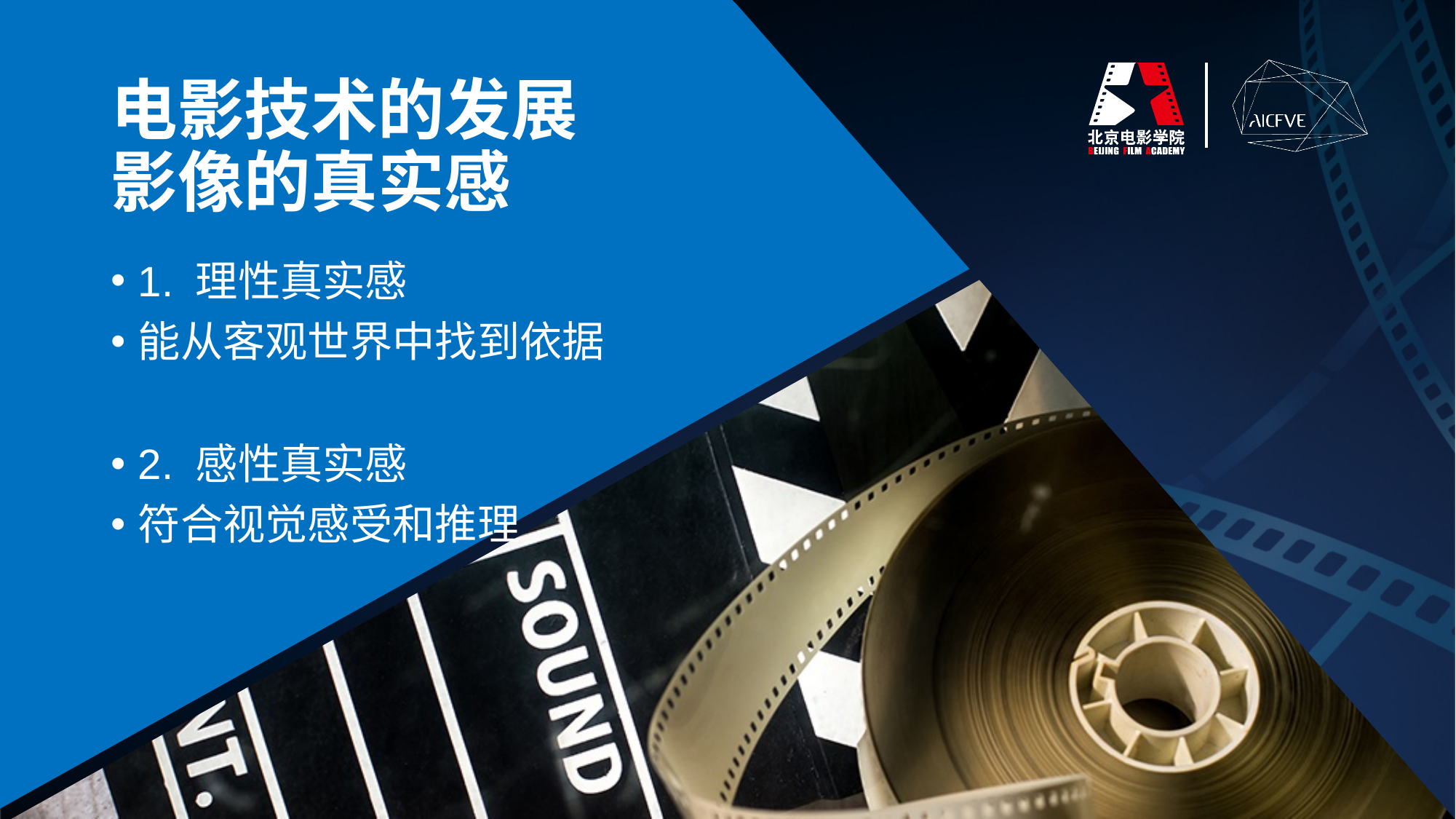

电影技术的发展
影像的真实感
1. 理性真实感
能从客观世界中找到依据

2. 感性真实感
符合视觉感受和推理